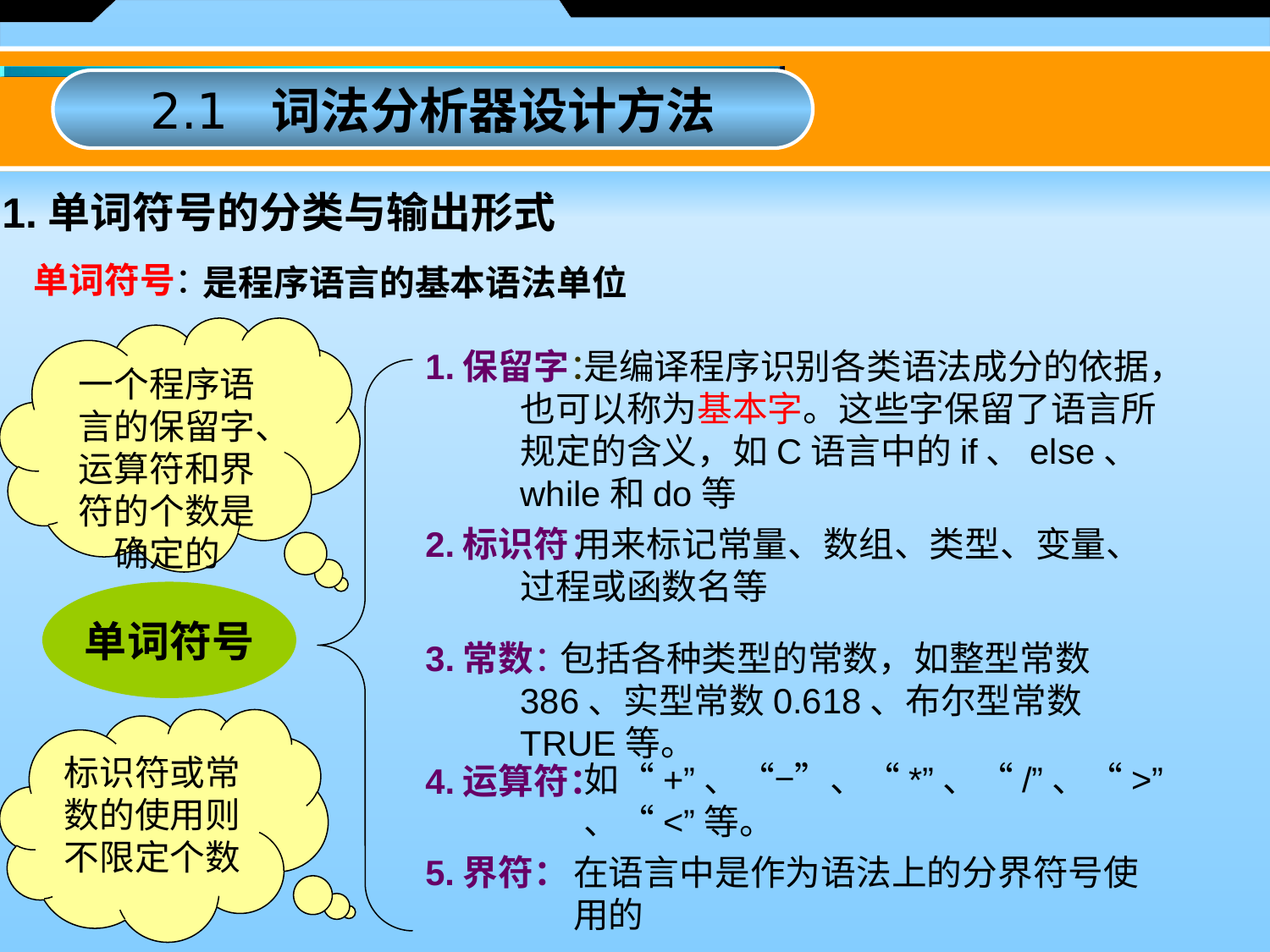

2.1  词法分析器设计方法
1.单词符号的分类与输出形式
单词符号：
是程序语言的基本语法单位
一个程序语言的保留字、运算符和界符的个数是确定的
1.保留字：
       是编译程序识别各类语法成分的依据，也可以称为基本字。这些字保留了语言所规定的含义，如C语言中的if、else、while和do等

2.标识符：
      用来标记常量、数组、类型、变量、过程或函数名等
单词符号
3.常数：
    包括各种类型的常数，如整型常数386、实型常数0.618、布尔型常数TRUE等。
标识符或常数的使用则不限定个数
如“+”、“−”、“*”、“/”、“>”、“<”等。
4.运算符：
5.界符：
在语言中是作为语法上的分界符号使用的